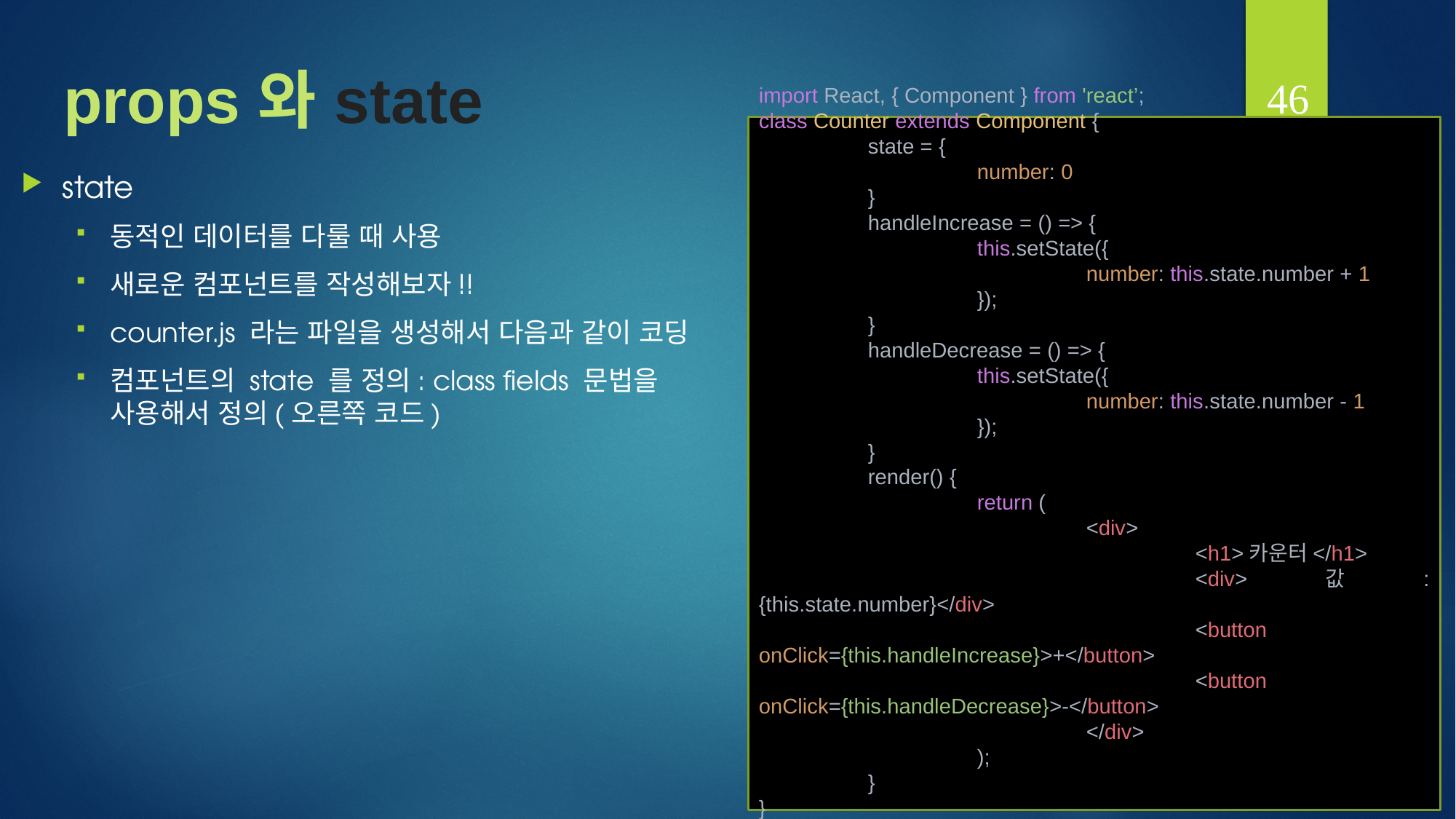

46
# props 와 state
import React, { Component } from 'react’;
class Counter extends Component {
	state = {
		number: 0
	}
	handleIncrease = () => {
		this.setState({
			number: this.state.number + 1
		});
	}
	handleDecrease = () => {
		this.setState({
			number: this.state.number - 1
		});
	}
	render() {
		return (
			<div>
				<h1>카운터</h1>
				<div>값: {this.state.number}</div>
				<button onClick={this.handleIncrease}>+</button>
				<button onClick={this.handleDecrease}>-</button>
			</div>
		);
	}
}
export default App;
state
동적인 데이터를 다룰 때 사용
새로운 컴포넌트를 작성해보자!!
counter.js 라는 파일을 생성해서 다음과 같이 코딩
컴포넌트의 state 를 정의: class fields 문법을 사용해서 정의(오른쪽 코드)